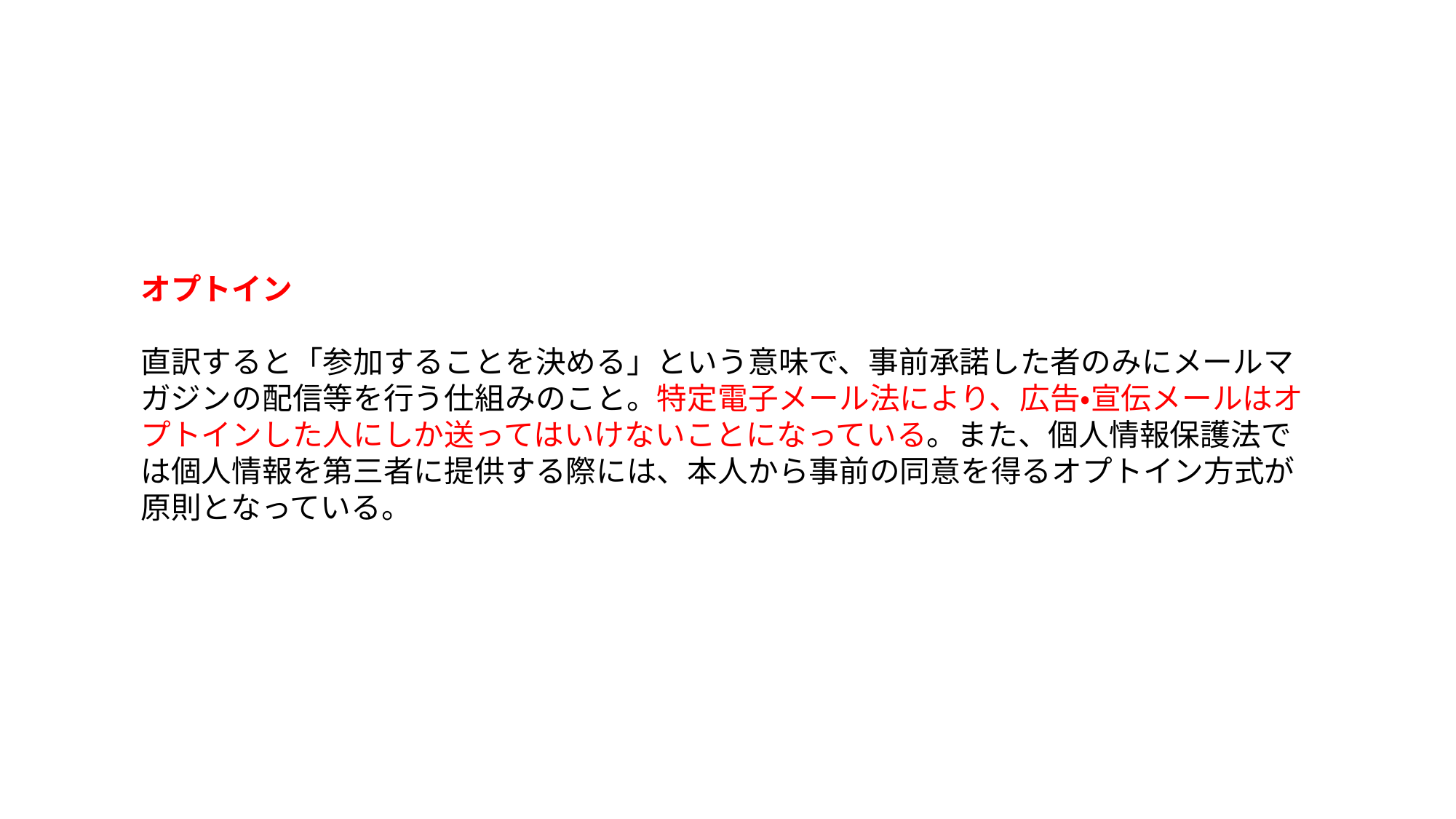

オプトイン

直訳すると「参加することを決める」という意味で、事前承諾した者のみにメールマガジンの配信等を行う仕組みのこと。特定電子メール法により、広告・宣伝メールはオプトインした人にしか送ってはいけないことになっている。また、個人情報保護法では個人情報を第三者に提供する際には、本人から事前の同意を得るオプトイン方式が原則となっている。